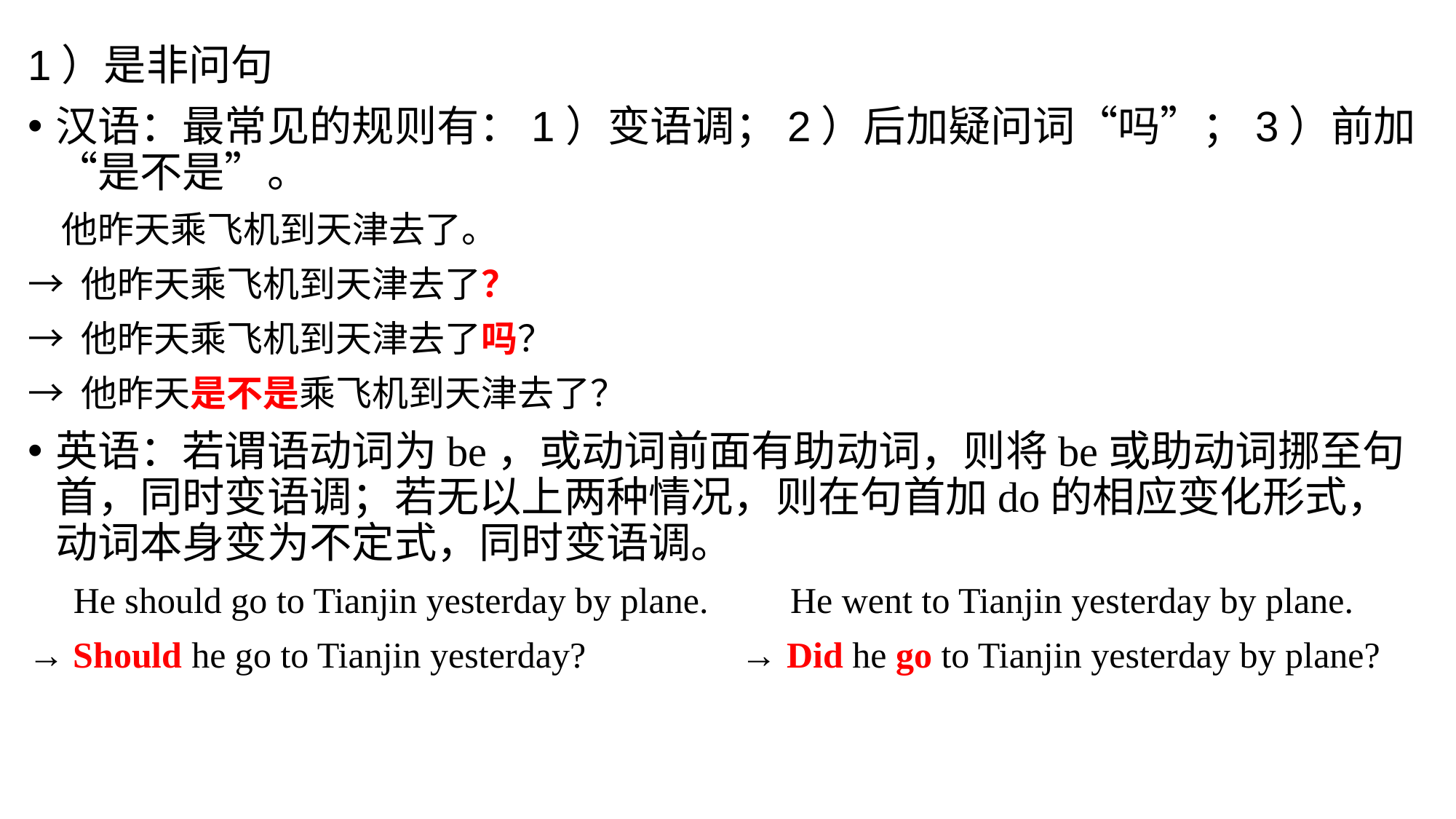

1）是非问句
汉语：最常见的规则有：1）变语调；2）后加疑问词“吗”；3）前加“是不是”。
   他昨天乘飞机到天津去了。
→ 他昨天乘飞机到天津去了？
→ 他昨天乘飞机到天津去了吗？
→ 他昨天是不是乘飞机到天津去了？
英语：若谓语动词为be，或动词前面有助动词，则将be或助动词挪至句首，同时变语调；若无以上两种情况，则在句首加do的相应变化形式，动词本身变为不定式，同时变语调。
     He should go to Tianjin yesterday by plane.         He went to Tianjin yesterday by plane.
→ Should he go to Tianjin yesterday?                 → Did he go to Tianjin yesterday by plane?